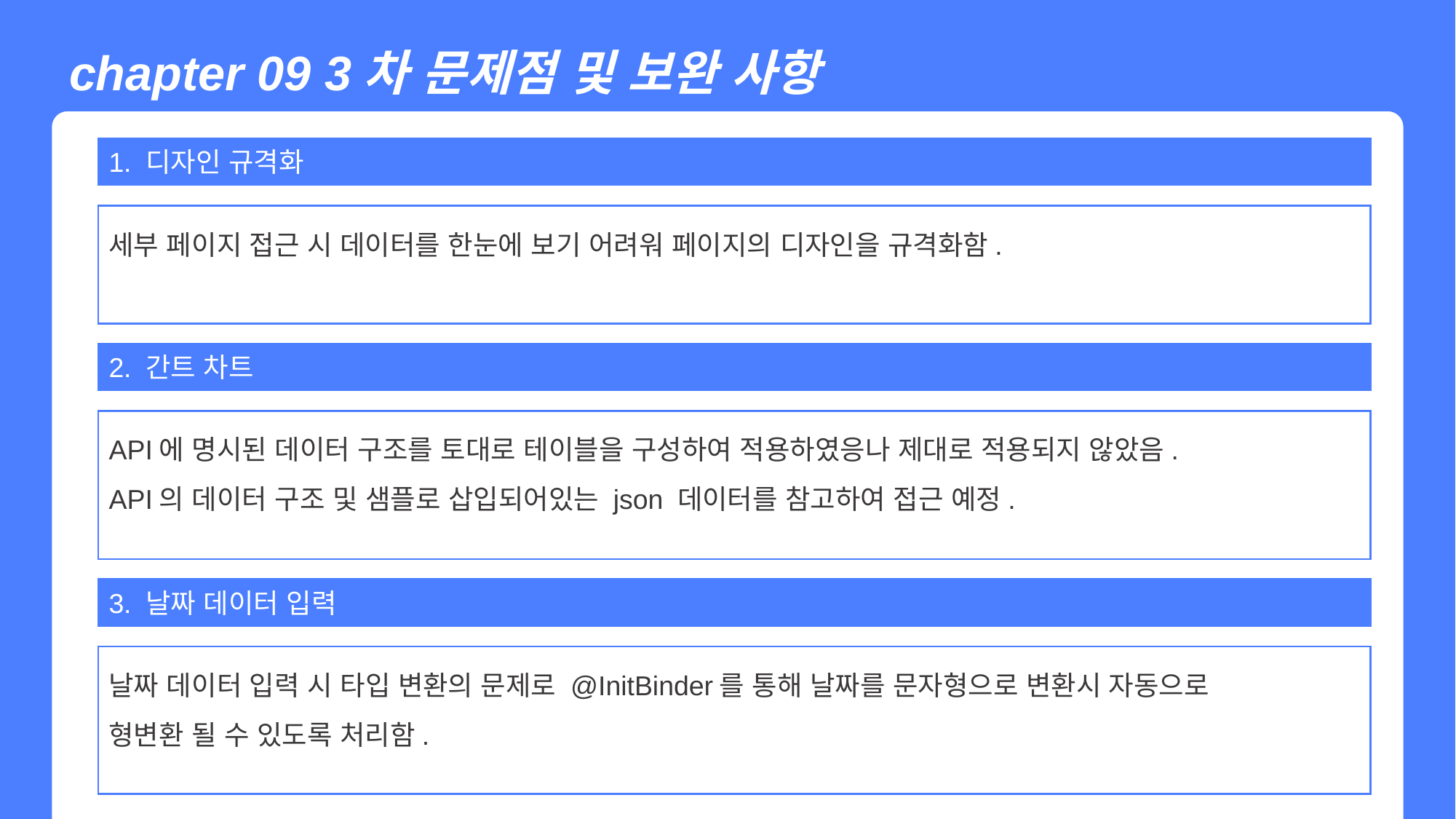

chapter 09 3차 문제점 및 보완 사항
1. 디자인 규격화
세부 페이지 접근 시 데이터를 한눈에 보기 어려워 페이지의 디자인을 규격화함.
2. 간트 차트
API에 명시된 데이터 구조를 토대로 테이블을 구성하여 적용하였응나 제대로 적용되지 않았음.
API의 데이터 구조 및 샘플로 삽입되어있는 json 데이터를 참고하여 접근 예정.
3. 날짜 데이터 입력
날짜 데이터 입력 시 타입 변환의 문제로 @InitBinder를 통해 날짜를 문자형으로 변환시 자동으로
형변환 될 수 있도록 처리함.